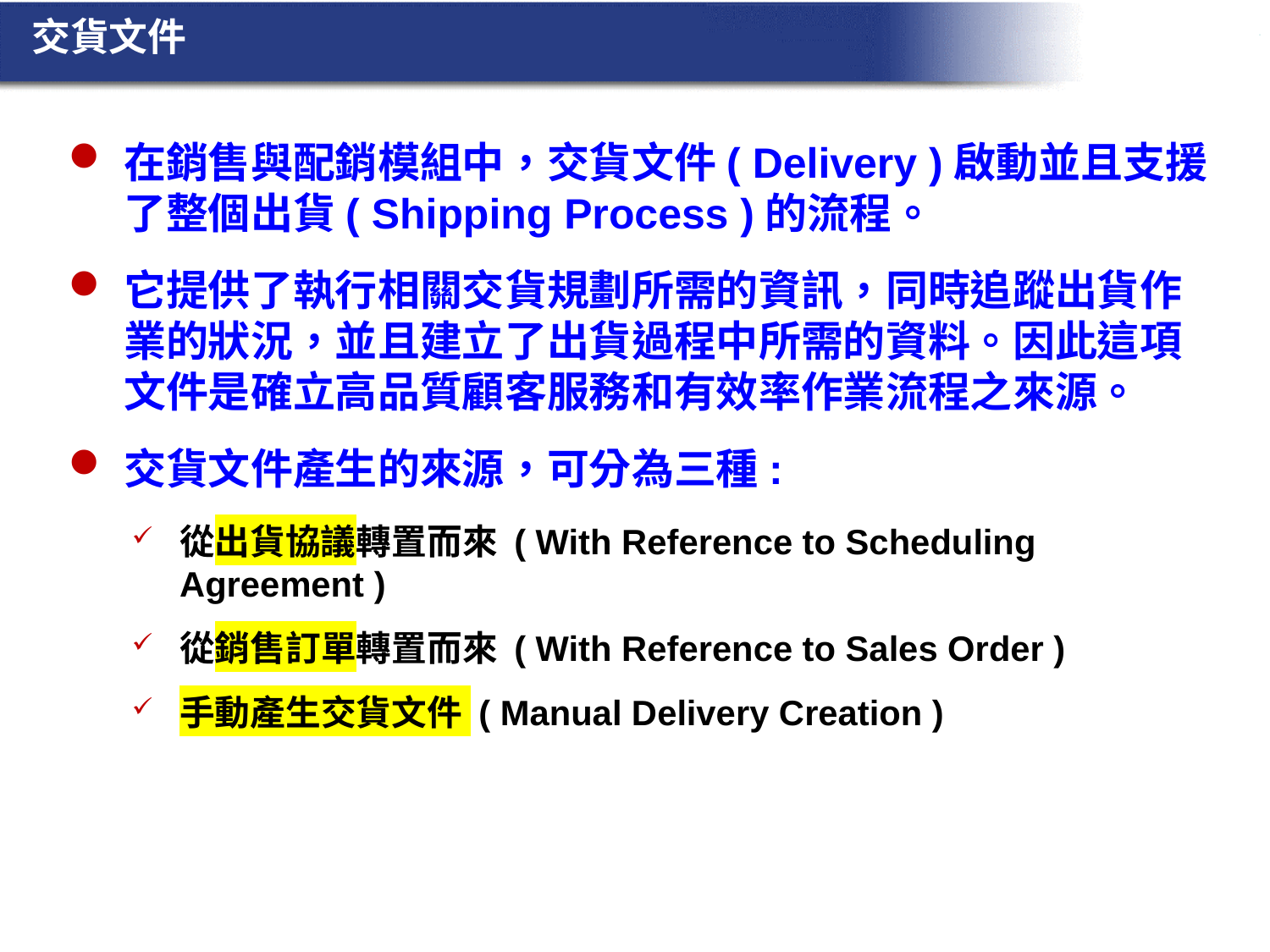

交貨文件
在銷售與配銷模組中，交貨文件( Delivery )啟動並且支援了整個出貨( Shipping Process )的流程。
它提供了執行相關交貨規劃所需的資訊，同時追蹤出貨作業的狀況，並且建立了出貨過程中所需的資料。因此這項文件是確立高品質顧客服務和有效率作業流程之來源。
交貨文件產生的來源，可分為三種:
從出貨協議轉置而來 ( With Reference to Scheduling Agreement )
從銷售訂單轉置而來 ( With Reference to Sales Order )
手動產生交貨文件 ( Manual Delivery Creation )